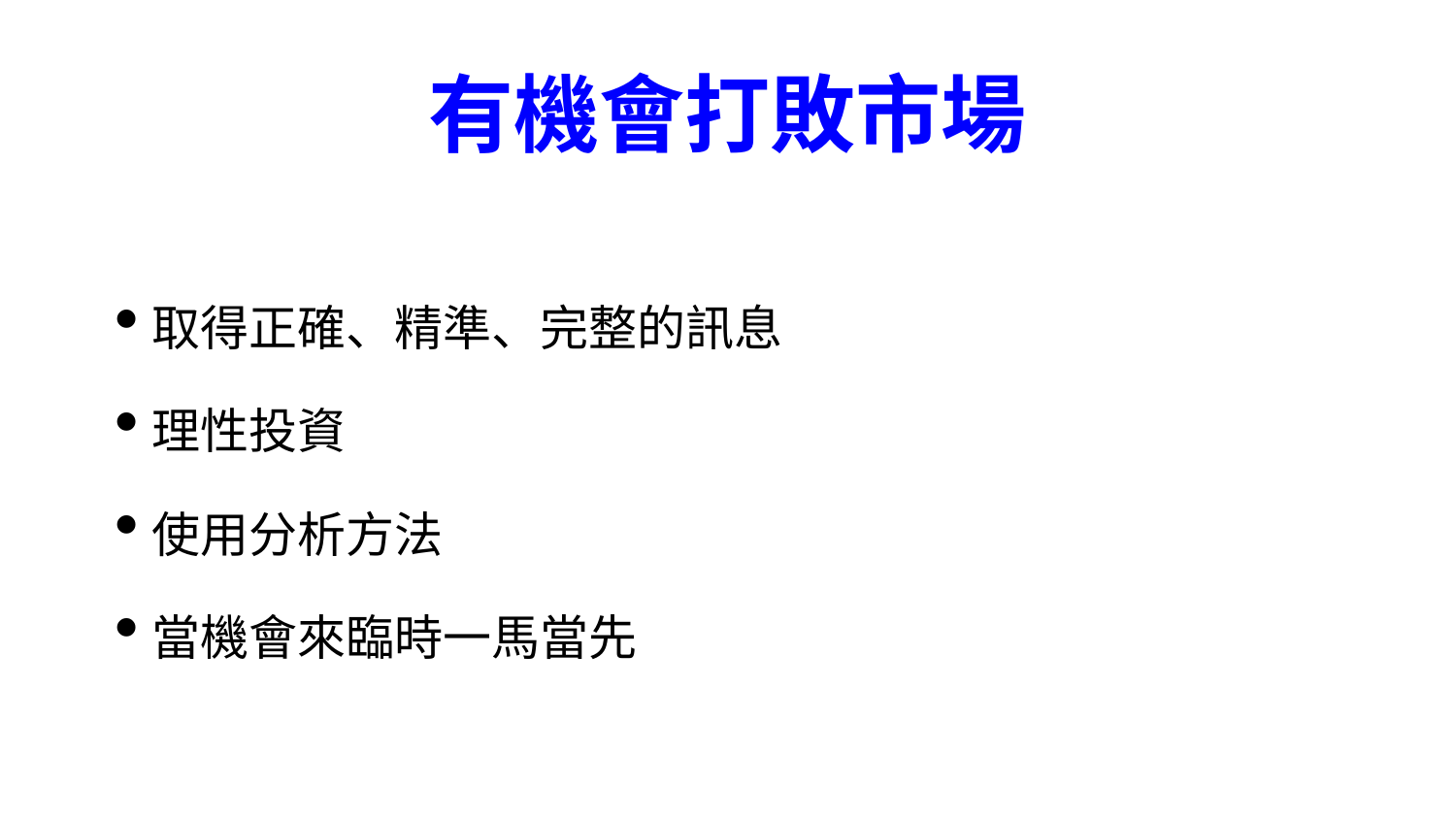

# 有機會打敗市場
取得正確、精準、完整的訊息
理性投資
使用分析方法
當機會來臨時一馬當先